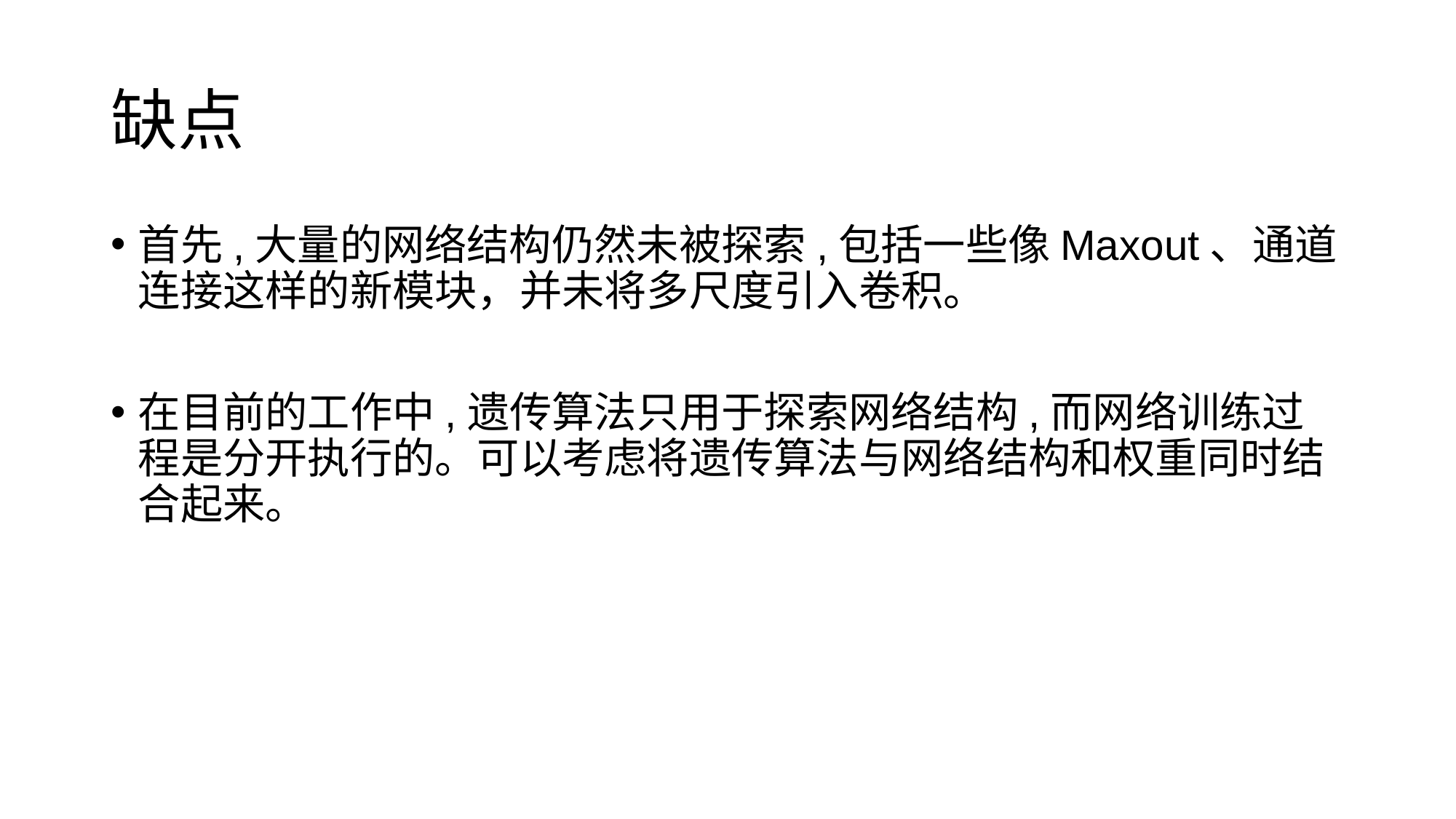

# 缺点
首先,大量的网络结构仍然未被探索,包括一些像Maxout、通道连接这样的新模块，并未将多尺度引入卷积。

在目前的工作中,遗传算法只用于探索网络结构,而网络训练过程是分开执行的。可以考虑将遗传算法与网络结构和权重同时结合起来。